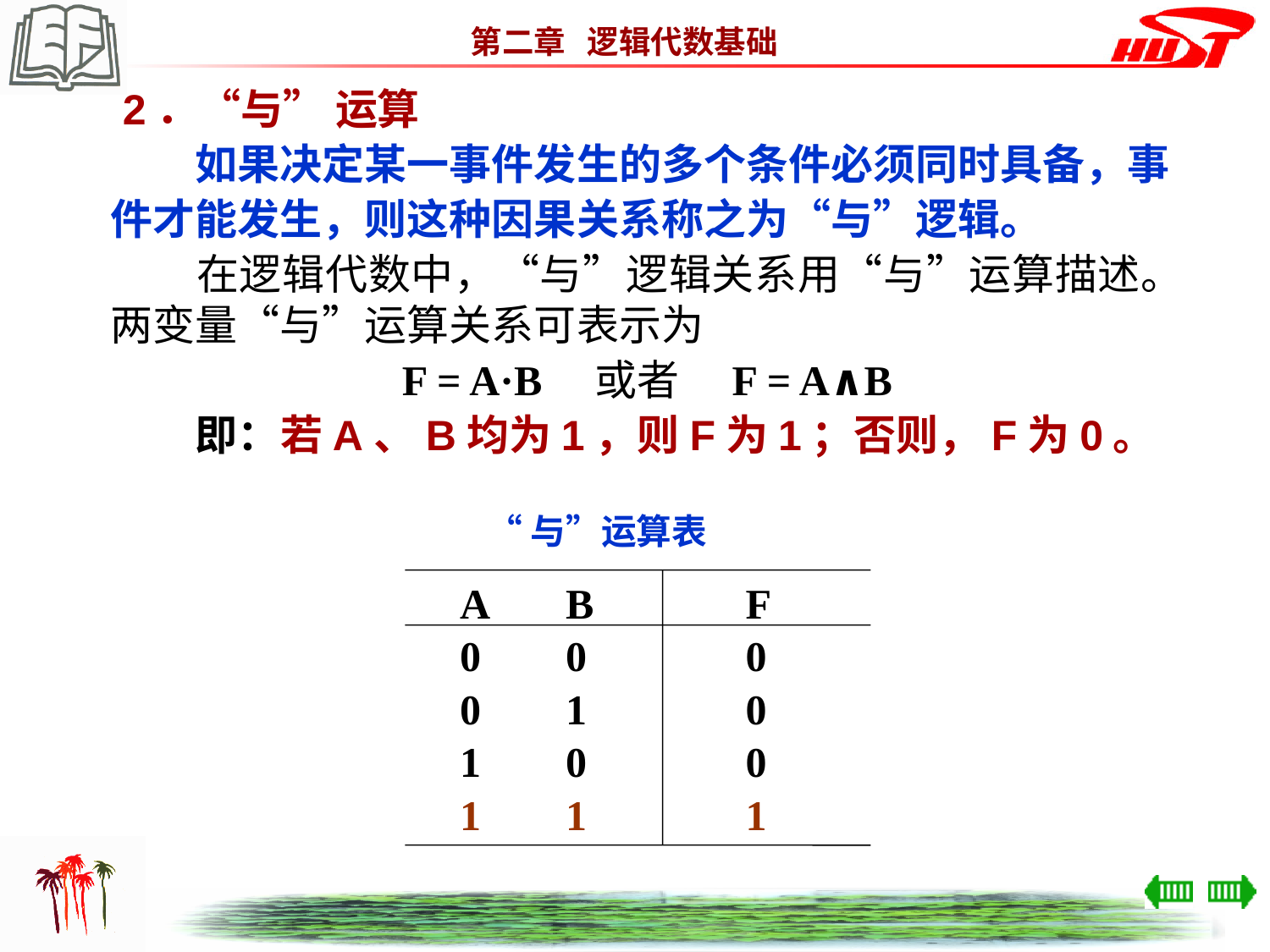

2．“与” 运算
　　如果决定某一事件发生的多个条件必须同时具备，事
件才能发生，则这种因果关系称之为“与”逻辑。
　　在逻辑代数中，“与”逻辑关系用“与”运算描述。两变量“与”运算关系可表示为
F = A·B　或者　F = A∧B
　　即：若A、B均为1，则F为1；否则，F为0。
     “与”运算表

A
B
F
0
0
0
0
1
0
1
0
0
1
1
1